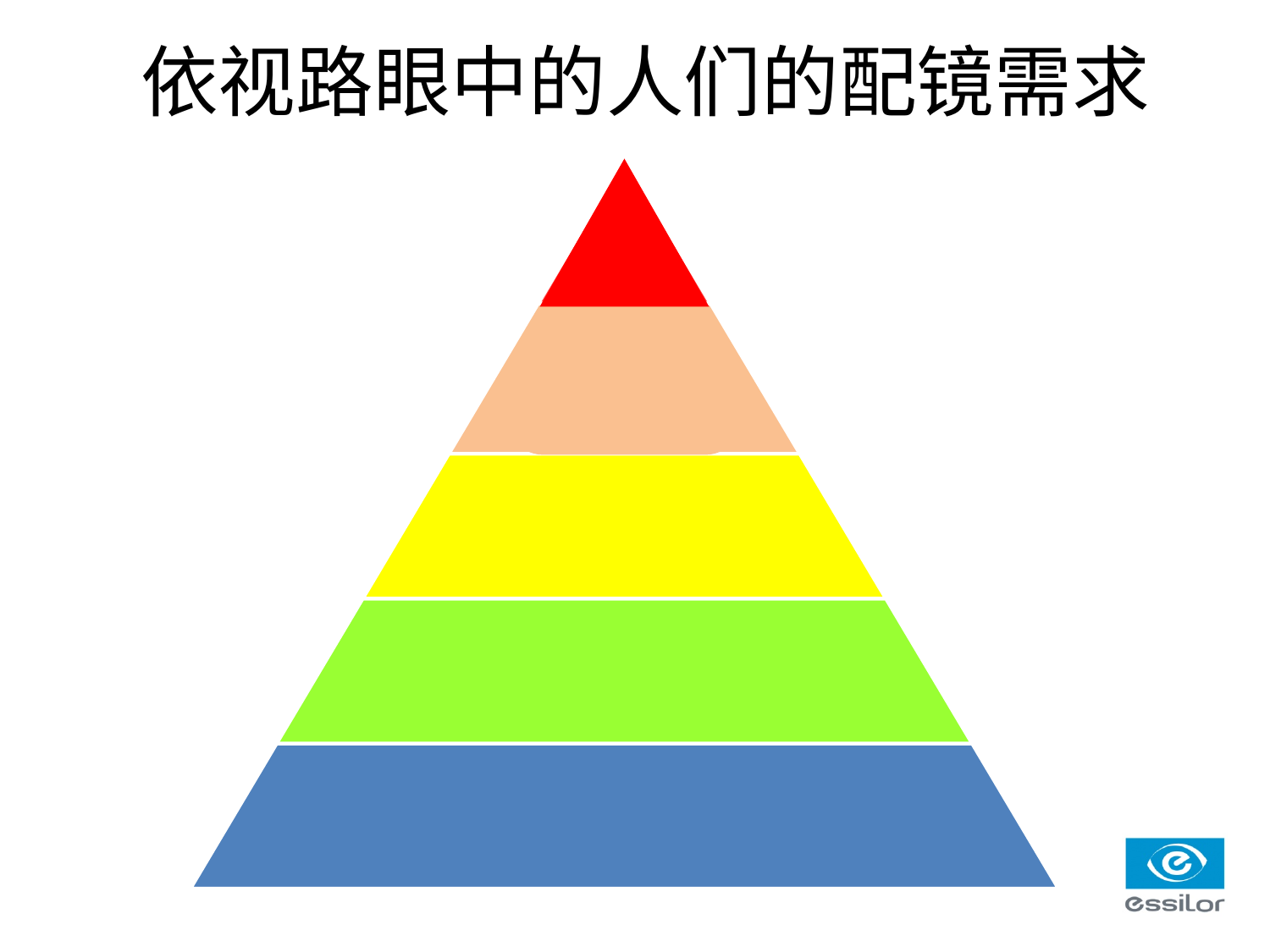

# 依视路眼中的人们的配镜需求

完美
视界
                清晰、持久、舒适
看真实
看清晰
看见